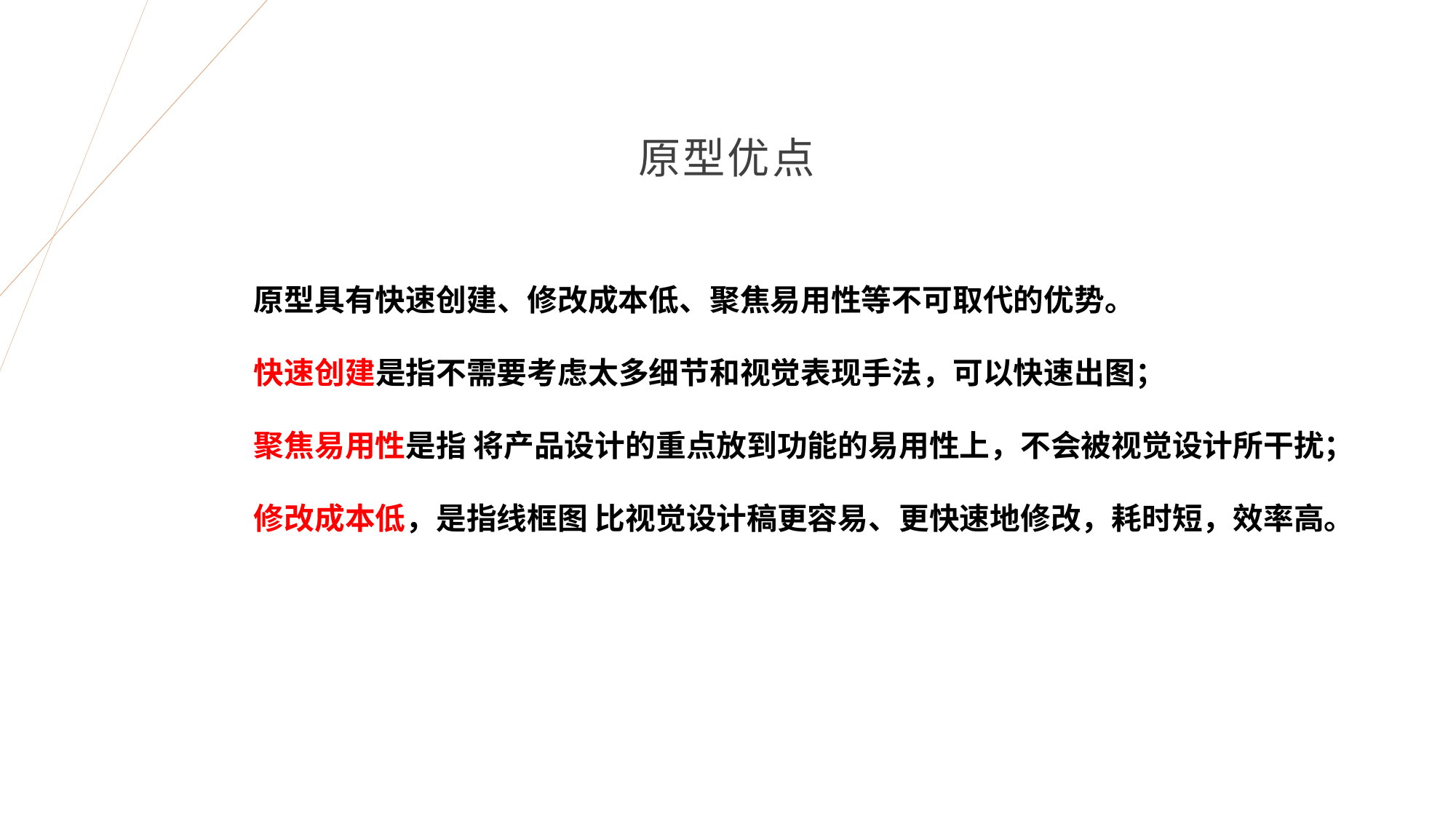

# 原型优点
原型具有快速创建、修改成本低、聚焦易用性等不可取代的优势。

快速创建是指不需要考虑太多细节和视觉表现手法，可以快速出图；

聚焦易用性是指 将产品设计的重点放到功能的易用性上，不会被视觉设计所干扰；

修改成本低，是指线框图 比视觉设计稿更容易、更快速地修改，耗时短，效率高。

10